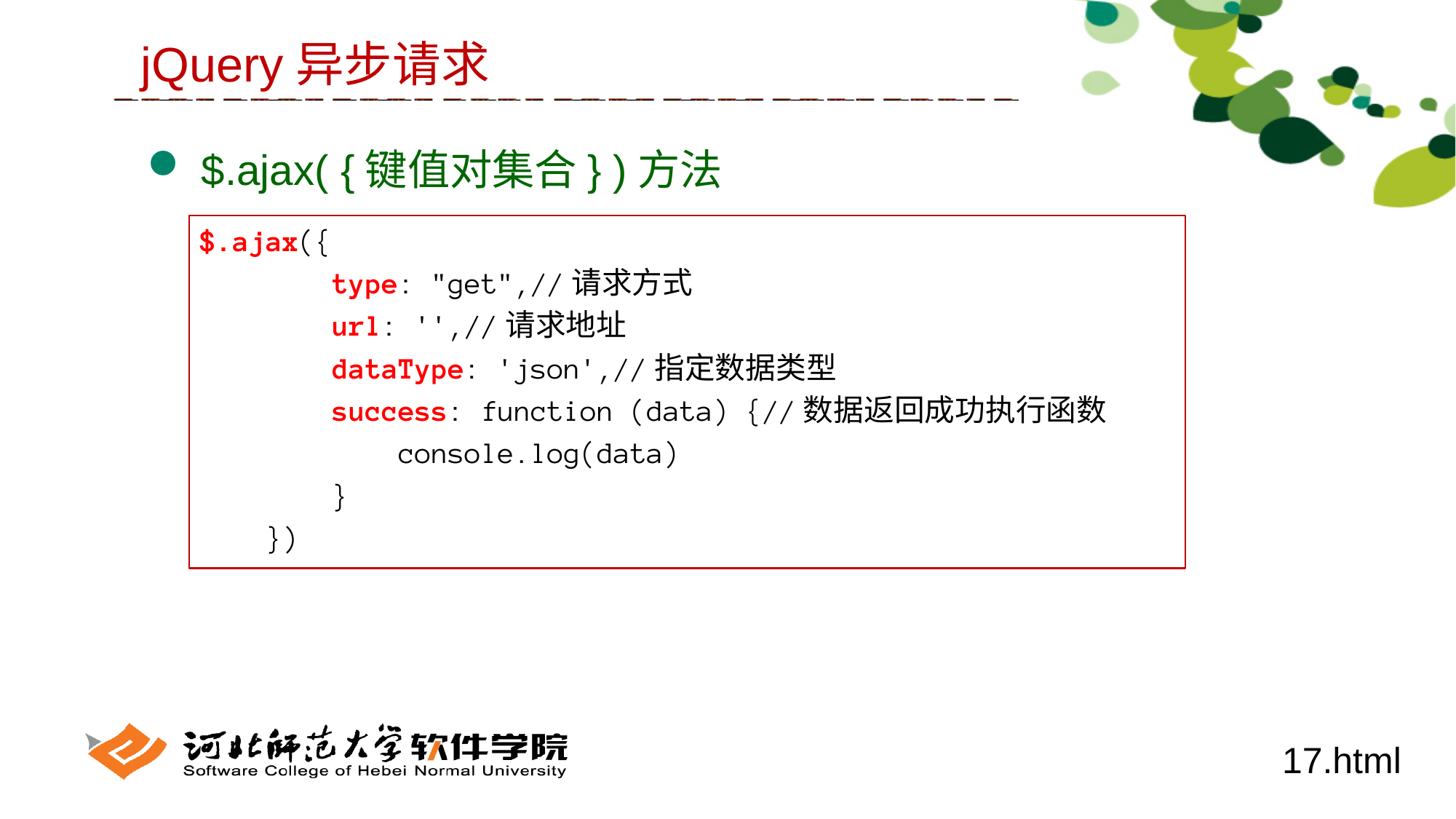

jQuery异步请求
 $.ajax( {键值对集合} )方法

$.ajax({
        type: "get",//请求方式
        url: '',//请求地址
        dataType: 'json',//指定数据类型
        success: function (data) {//数据返回成功执行函数
            console.log(data)
        }
    })
17.html